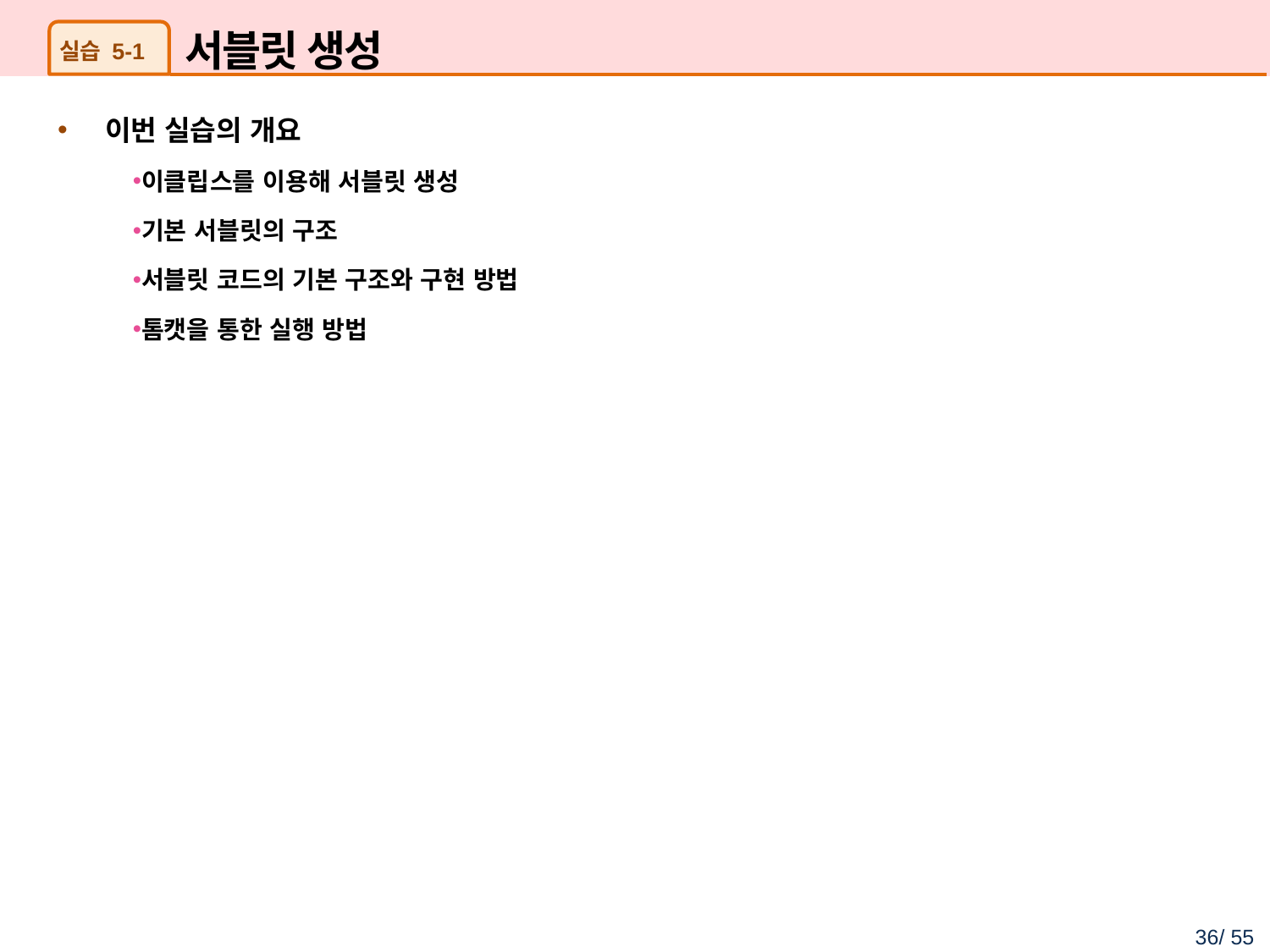

# 서블릿 생성
실습 5-1
이번 실습의 개요
이클립스를 이용해 서블릿 생성
기본 서블릿의 구조
서블릿 코드의 기본 구조와 구현 방법
톰캣을 통한 실행 방법